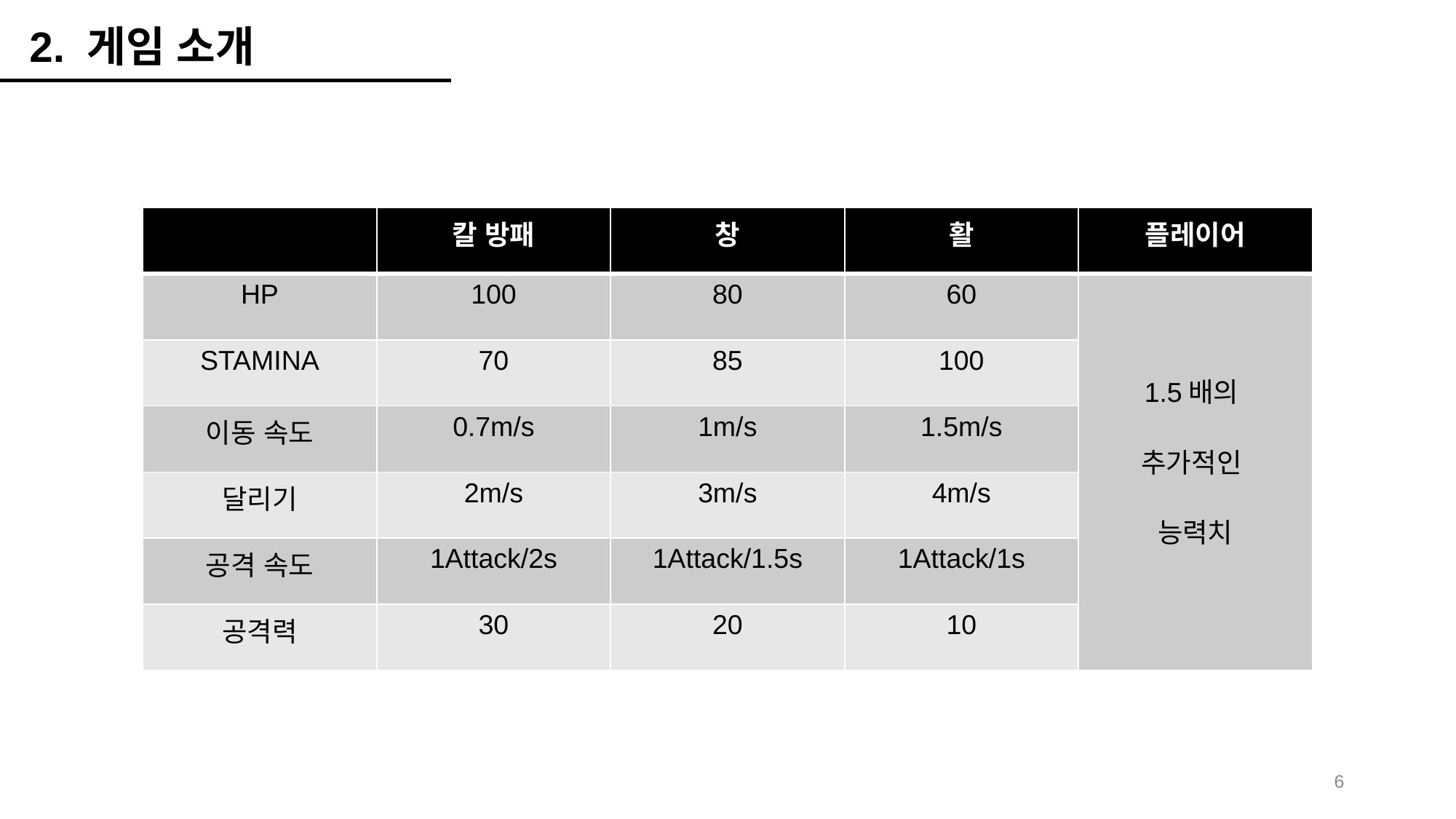

2. 게임 소개
|  | 칼 방패 | 창 | 활 | 플레이어 |
| --- | --- | --- | --- | --- |
| HP | 100 | 80 | 60 | 1.5배의 추가적인 능력치 |
| STAMINA | 70 | 85 | 100 |  |
| 이동 속도 | 0.7m/s | 1m/s | 1.5m/s |  |
| 달리기 | 2m/s | 3m/s | 4m/s |  |
| 공격 속도 | 1Attack/2s | 1Attack/1.5s | 1Attack/1s |  |
| 공격력 | 30 | 20 | 10 |  |
6